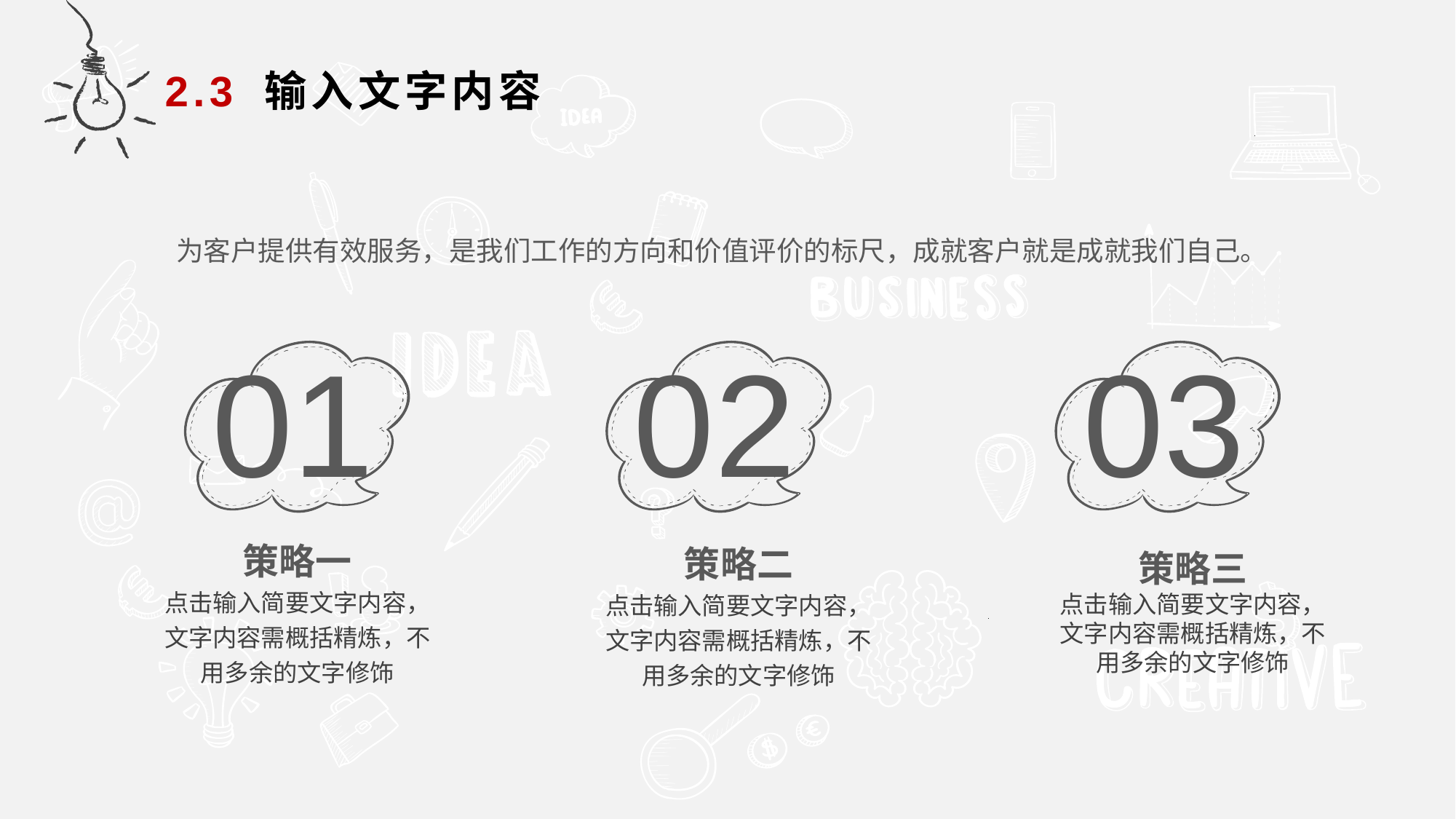

2.3 输入文字内容
为客户提供有效服务，是我们工作的方向和价值评价的标尺，成就客户就是成就我们自己。
01

02

03

策略一
点击输入简要文字内容，文字内容需概括精炼，不用多余的文字修饰

策略二
点击输入简要文字内容，文字内容需概括精炼，不用多余的文字修饰
策略三
点击输入简要文字内容，文字内容需概括精炼，不用多余的文字修饰